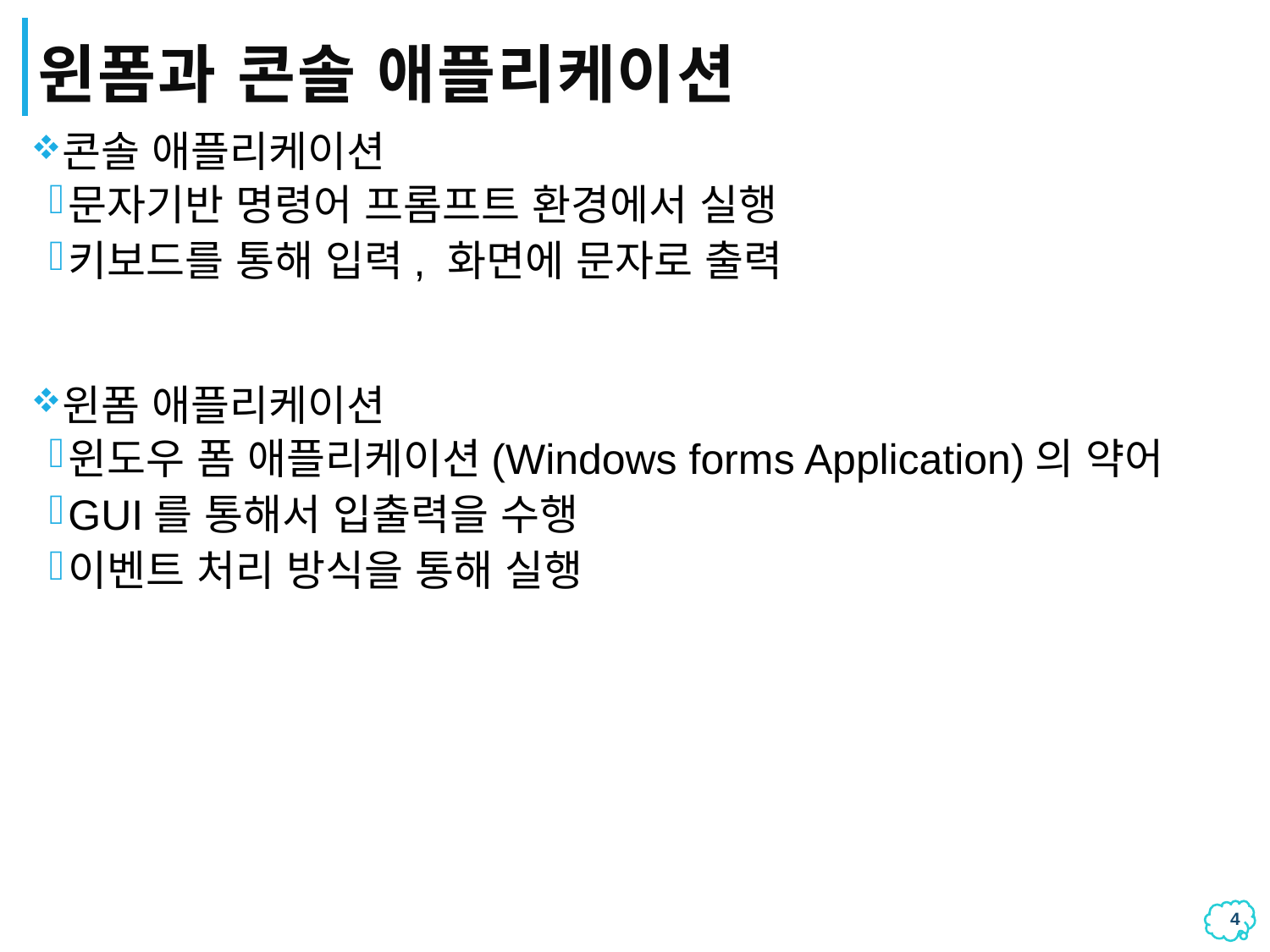

# 윈폼과 콘솔 애플리케이션
콘솔 애플리케이션
문자기반 명령어 프롬프트 환경에서 실행
키보드를 통해 입력, 화면에 문자로 출력

윈폼 애플리케이션
윈도우 폼 애플리케이션(Windows forms Application)의 약어
GUI를 통해서 입출력을 수행
이벤트 처리 방식을 통해 실행
4